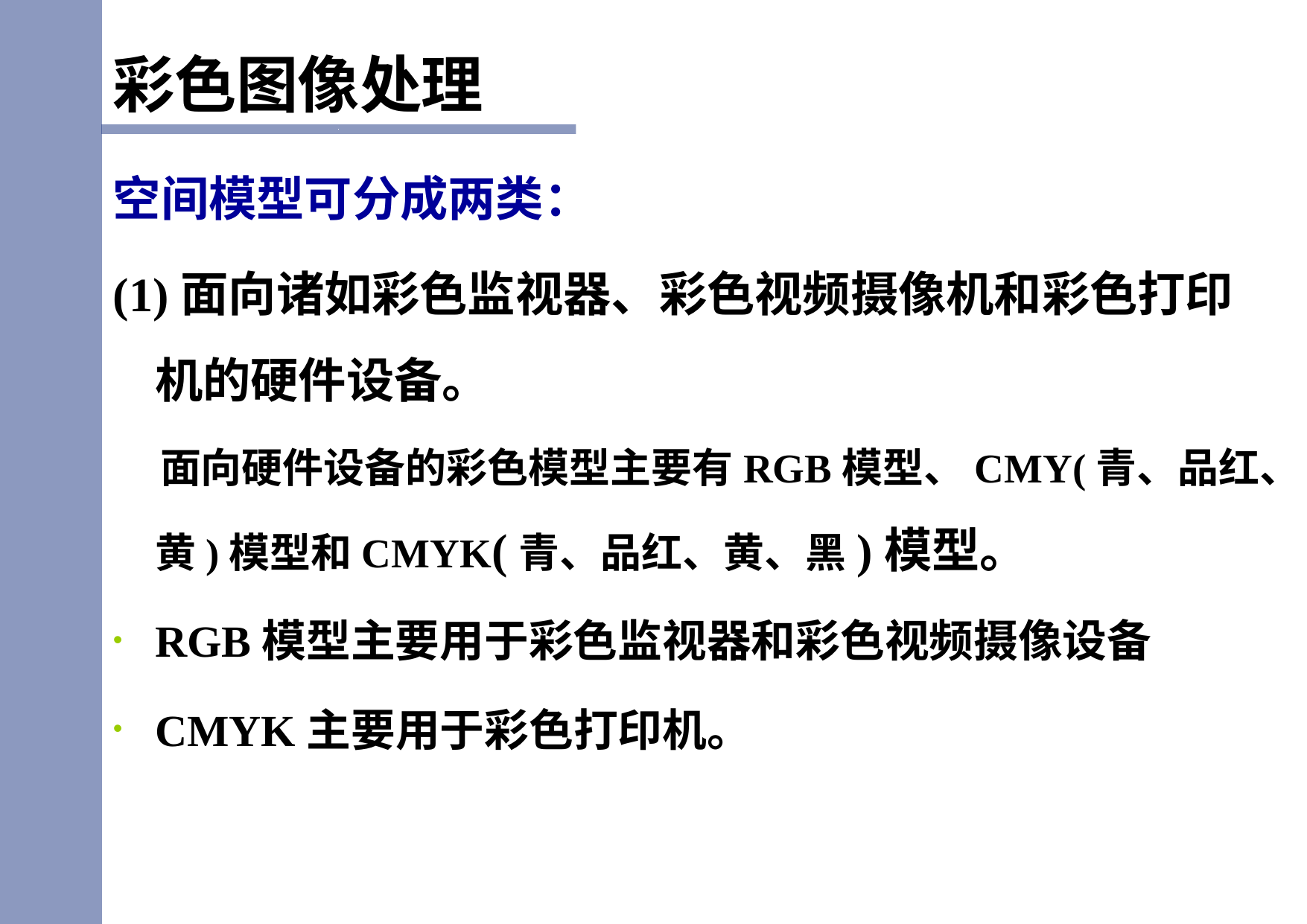

彩色图像处理
空间模型可分成两类：
(1)面向诸如彩色监视器、彩色视频摄像机和彩色打印机的硬件设备。
    面向硬件设备的彩色模型主要有RGB模型、CMY(青、品红、黄)模型和CMYK(青、品红、黄、黑)模型。
RGB模型主要用于彩色监视器和彩色视频摄像设备
CMYK主要用于彩色打印机。